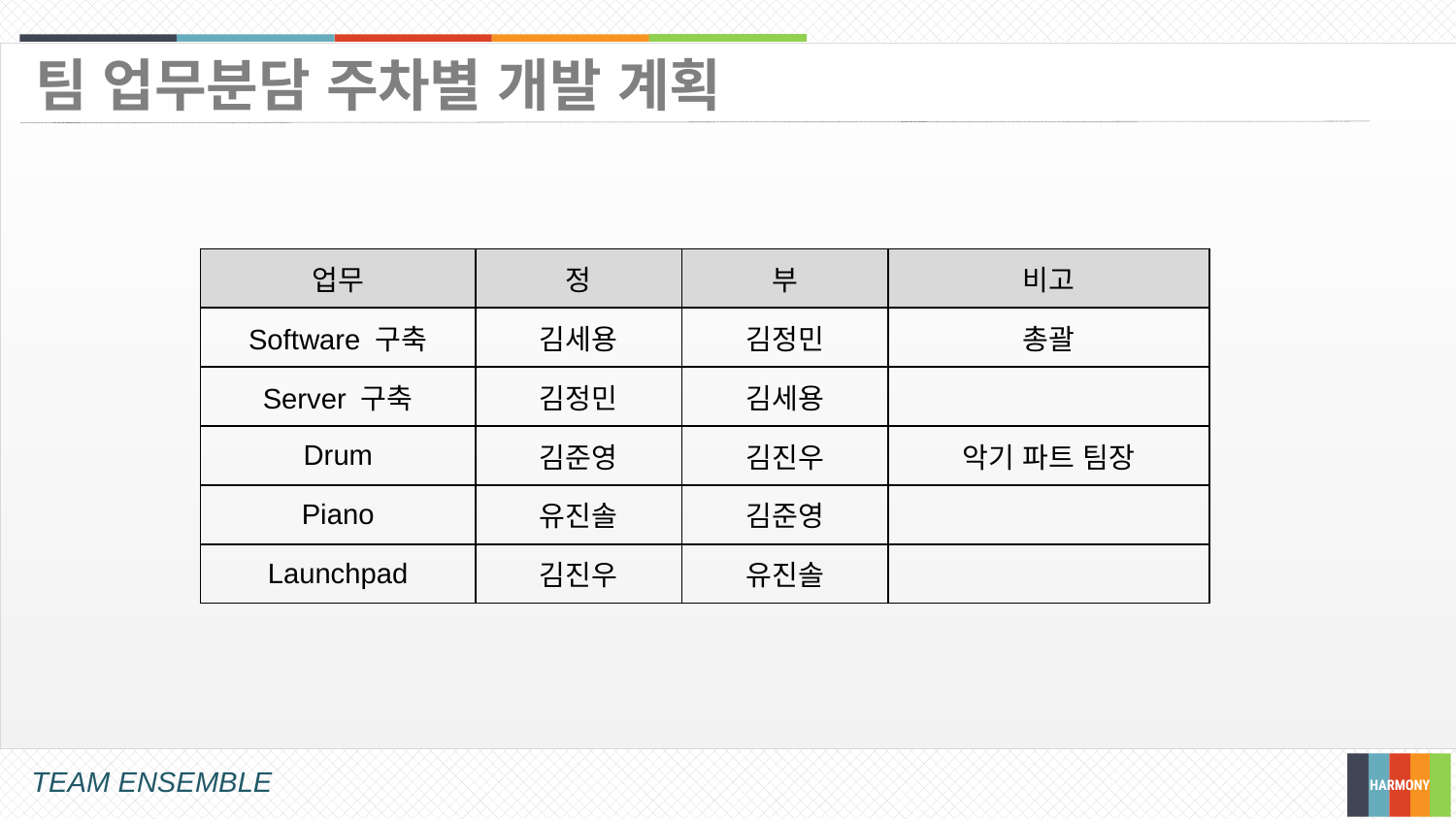

팀 업무분담 주차별 개발 계획

| 업무 | 정 | 부 | 비고 |
| --- | --- | --- | --- |
| Software 구축 | 김세용 | 김정민 | 총괄 |
| Server 구축 | 김정민 | 김세용 |  |
| Drum | 김준영 | 김진우 | 악기 파트 팀장 |
| Piano | 유진솔 | 김준영 |  |
| Launchpad | 김진우 | 유진솔 |  |